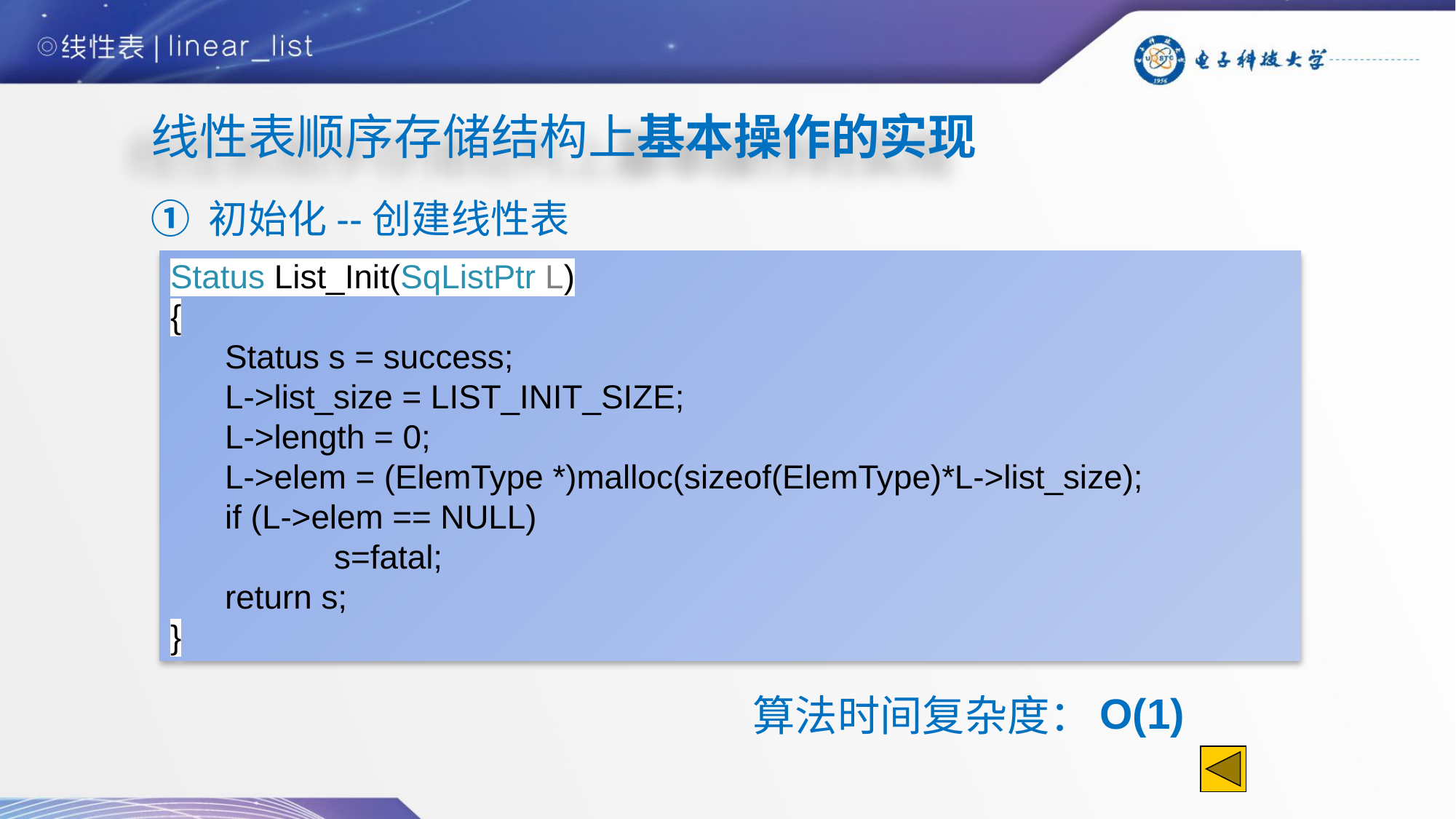

线性表顺序存储结构上基本操作的实现
① 初始化--创建线性表
Status List_Init(SqListPtr L)
{
Status s = success;
L->list_size = LIST_INIT_SIZE;
L->length = 0;
L->elem = (ElemType *)malloc(sizeof(ElemType)*L->list_size);
if (L->elem == NULL)
	s=fatal;
return s;
}
O(1)
算法时间复杂度：